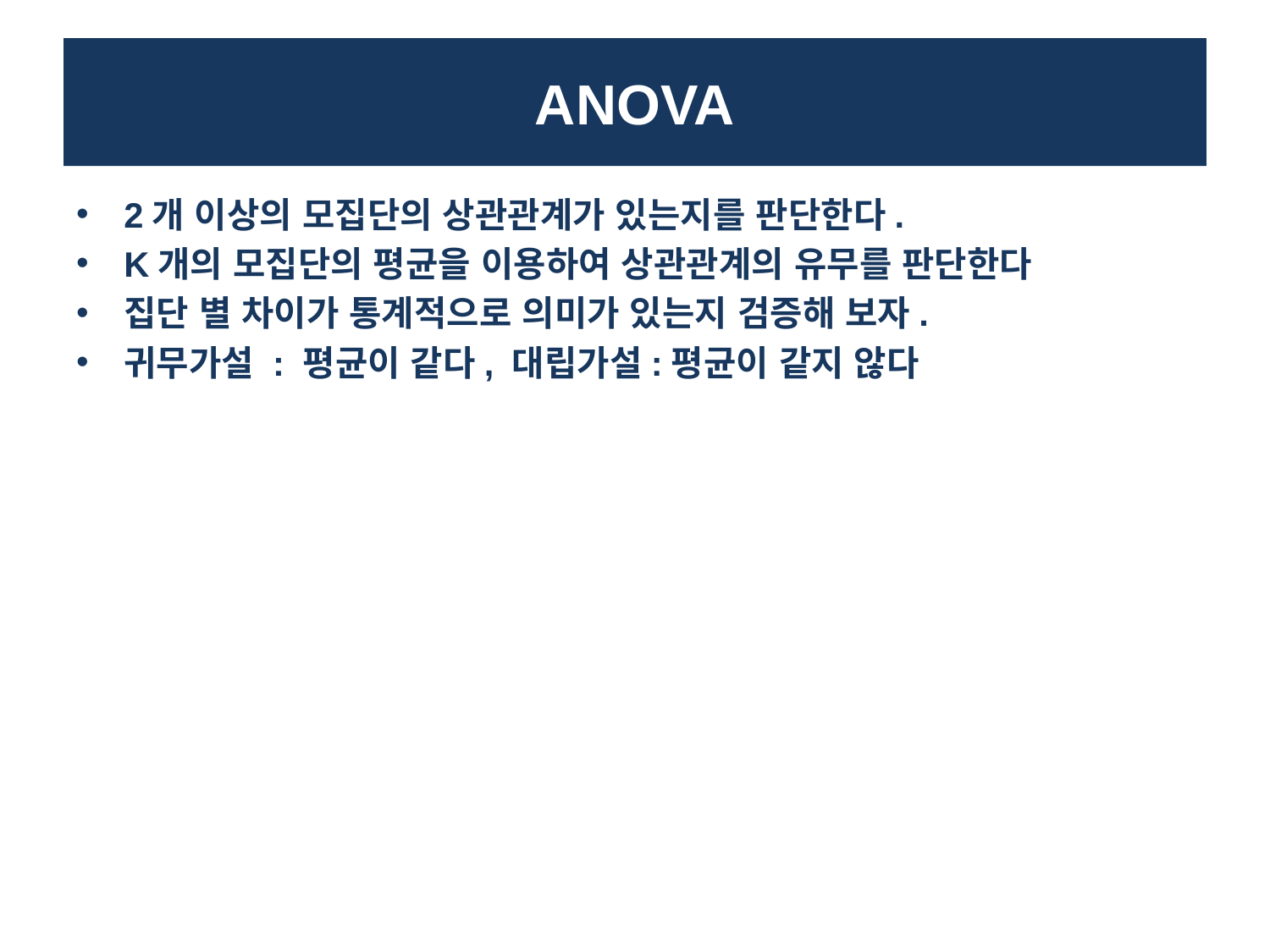

# ANOVA
2개 이상의 모집단의 상관관계가 있는지를 판단한다.
K개의 모집단의 평균을 이용하여 상관관계의 유무를 판단한다
집단 별 차이가 통계적으로 의미가 있는지 검증해 보자.
귀무가설 : 평균이 같다, 대립가설:평균이 같지 않다